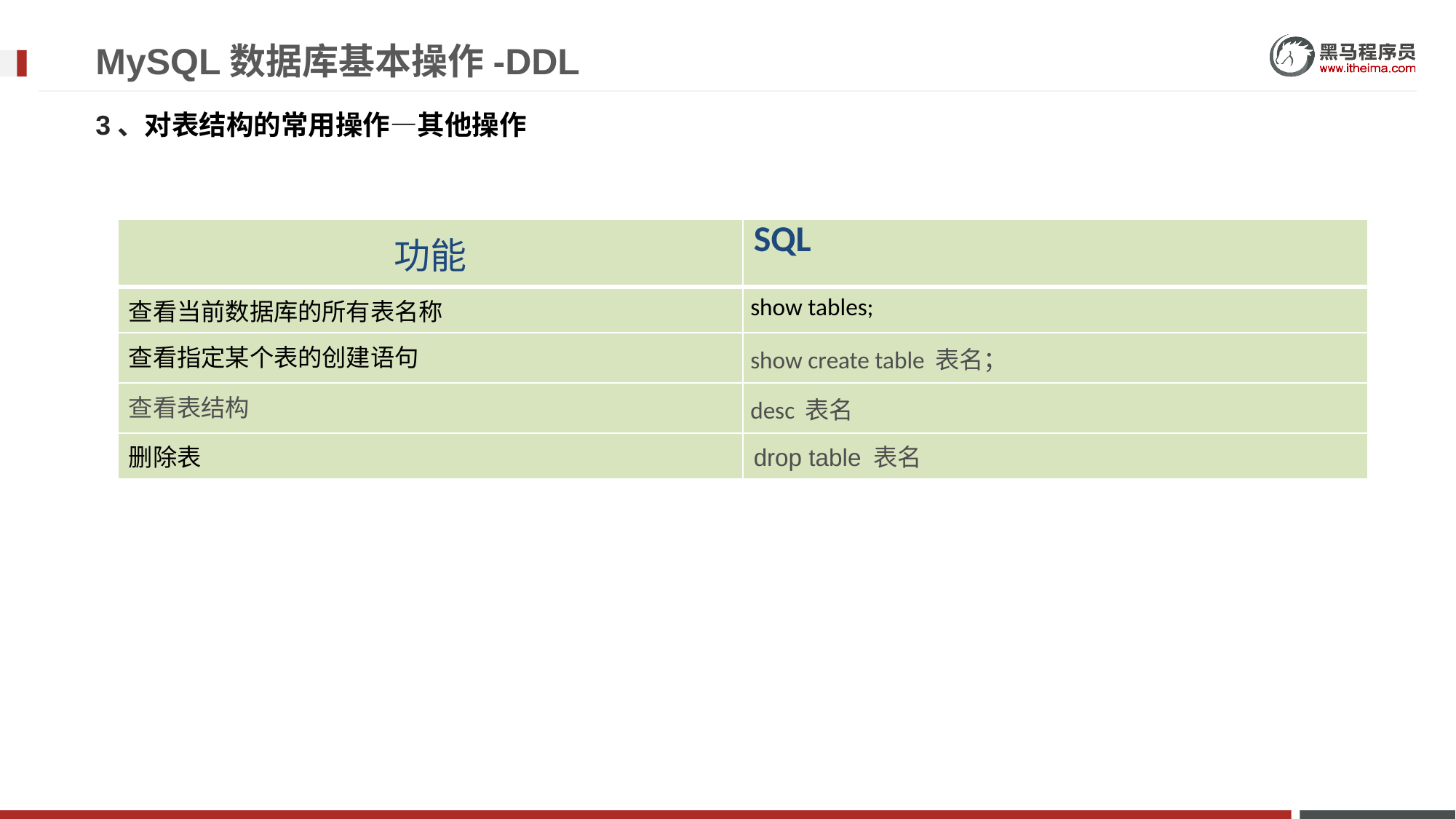

# MySQL数据库基本操作-DDL
3、对表结构的常用操作—其他操作

| 功能 | SQL |
| --- | --- |
| 查看当前数据库的所有表名称 | show tables; |
| 查看指定某个表的创建语句 | show create table 表名； |
| 查看表结构 | desc 表名 |
| 删除表 | drop table 表名 |